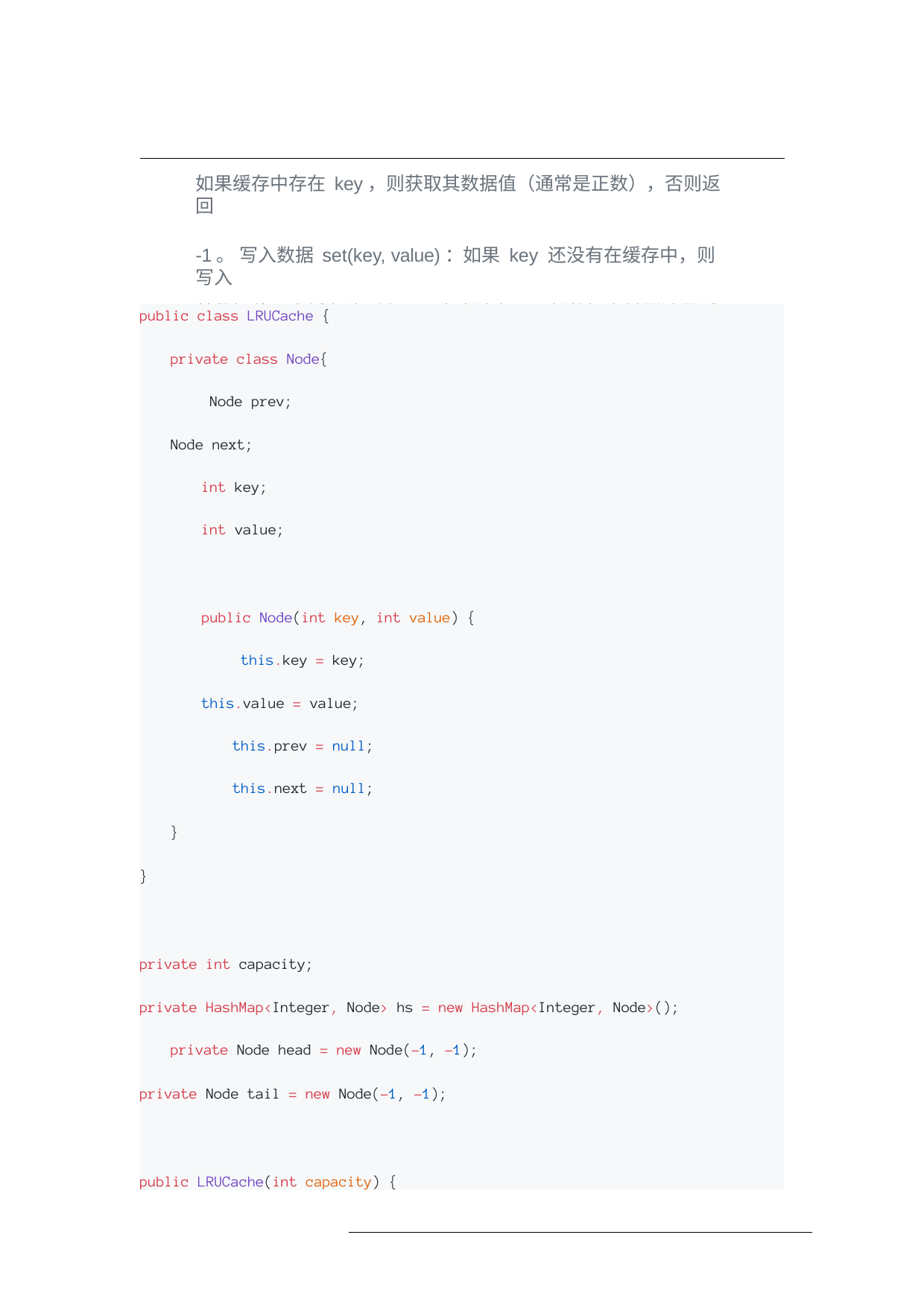

如果缓存中存在 key，则获取其数据值（通常是正数），否则返回

-1。 写入数据 set(key, value)：如果 key 还没有在缓存中，则写入
其数据值。当缓存达到上限，它应该在写入新数据之前删除最近最 少使用的数据用来腾出空闲位置。
public class LRUCache {
private class Node{  Node prev;
Node next;  int key;  int value;

public Node(int key, int value) {  this.key = key;
this.value = value;  this.prev = null;  this.next = null;

}

}

private int capacity;
private HashMap<Integer, Node> hs = new HashMap<Integer, Node>();  private Node head = new Node(-1, -1);

private Node tail = new Node(-1, -1);

public LRUCache(int capacity) {